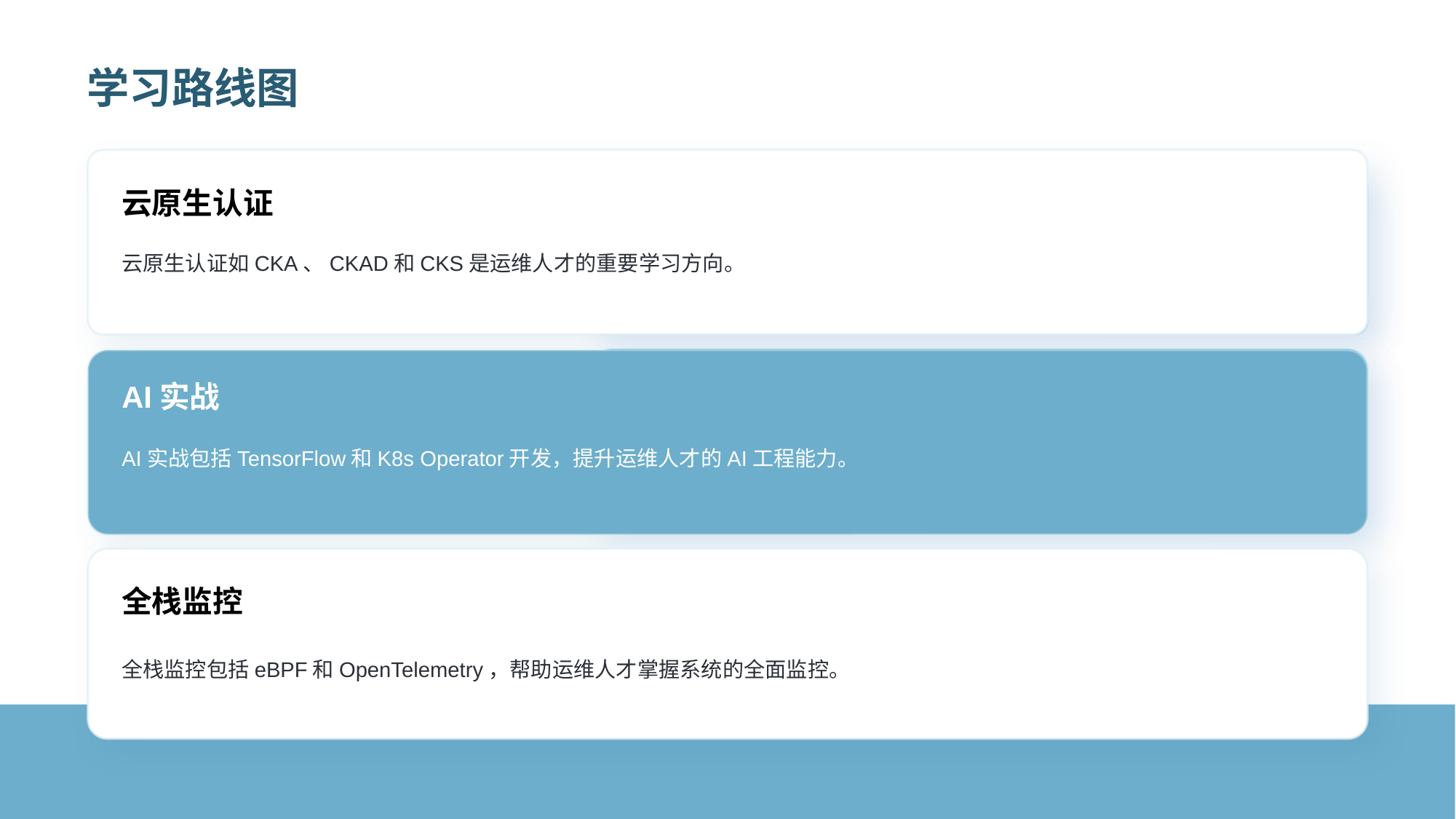

学习路线图

云原生认证
云原生认证如CKA、CKAD和CKS是运维人才的重要学习方向。

AI实战
AI实战包括TensorFlow和K8s Operator开发，提升运维人才的AI工程能力。

全栈监控
全栈监控包括eBPF和OpenTelemetry，帮助运维人才掌握系统的全面监控。